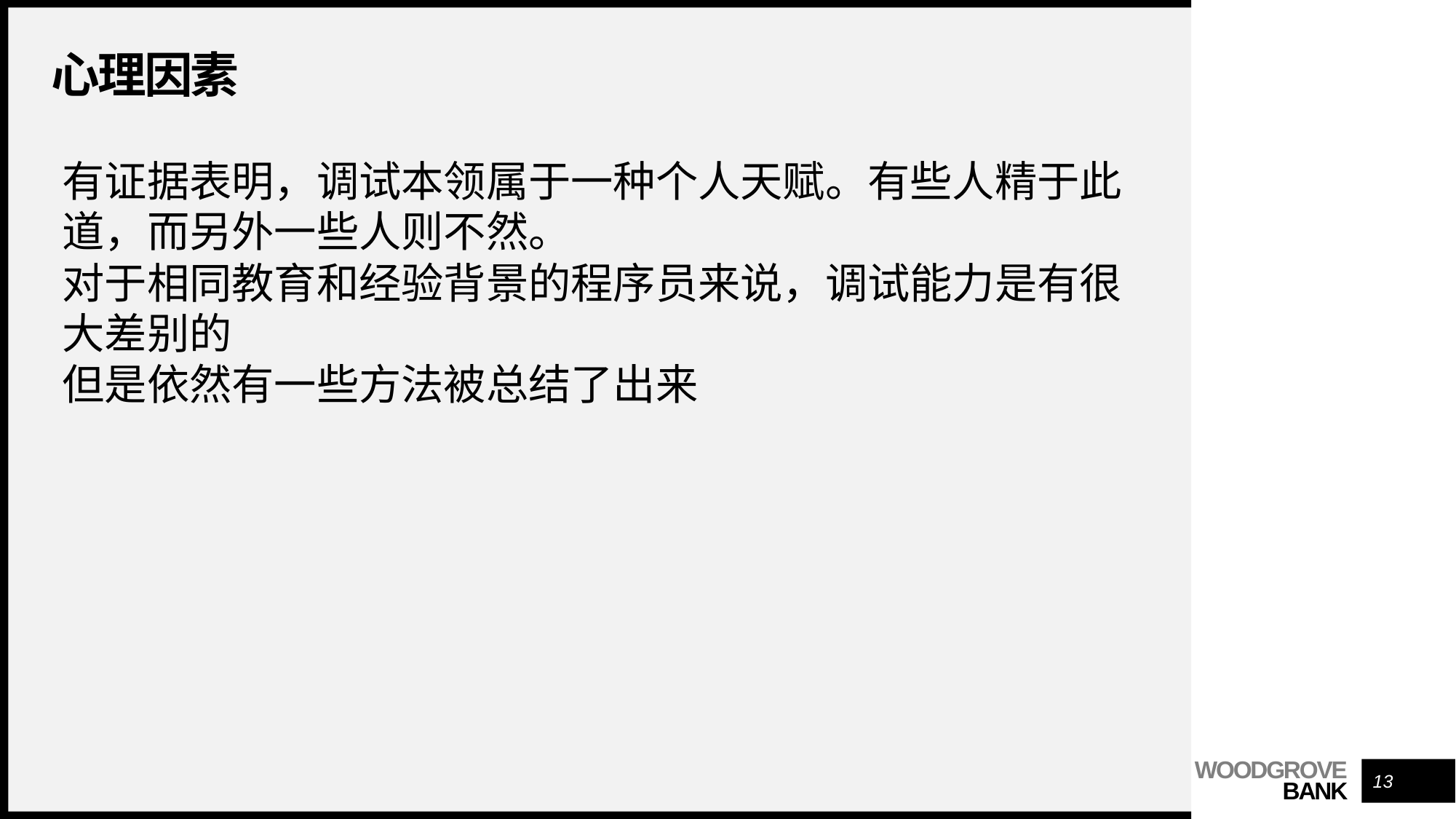

# 心理因素
有证据表明，调试本领属于一种个人天赋。有些人精于此道，而另外一些人则不然。
对于相同教育和经验背景的程序员来说，调试能力是有很大差别的
但是依然有一些方法被总结了出来
13